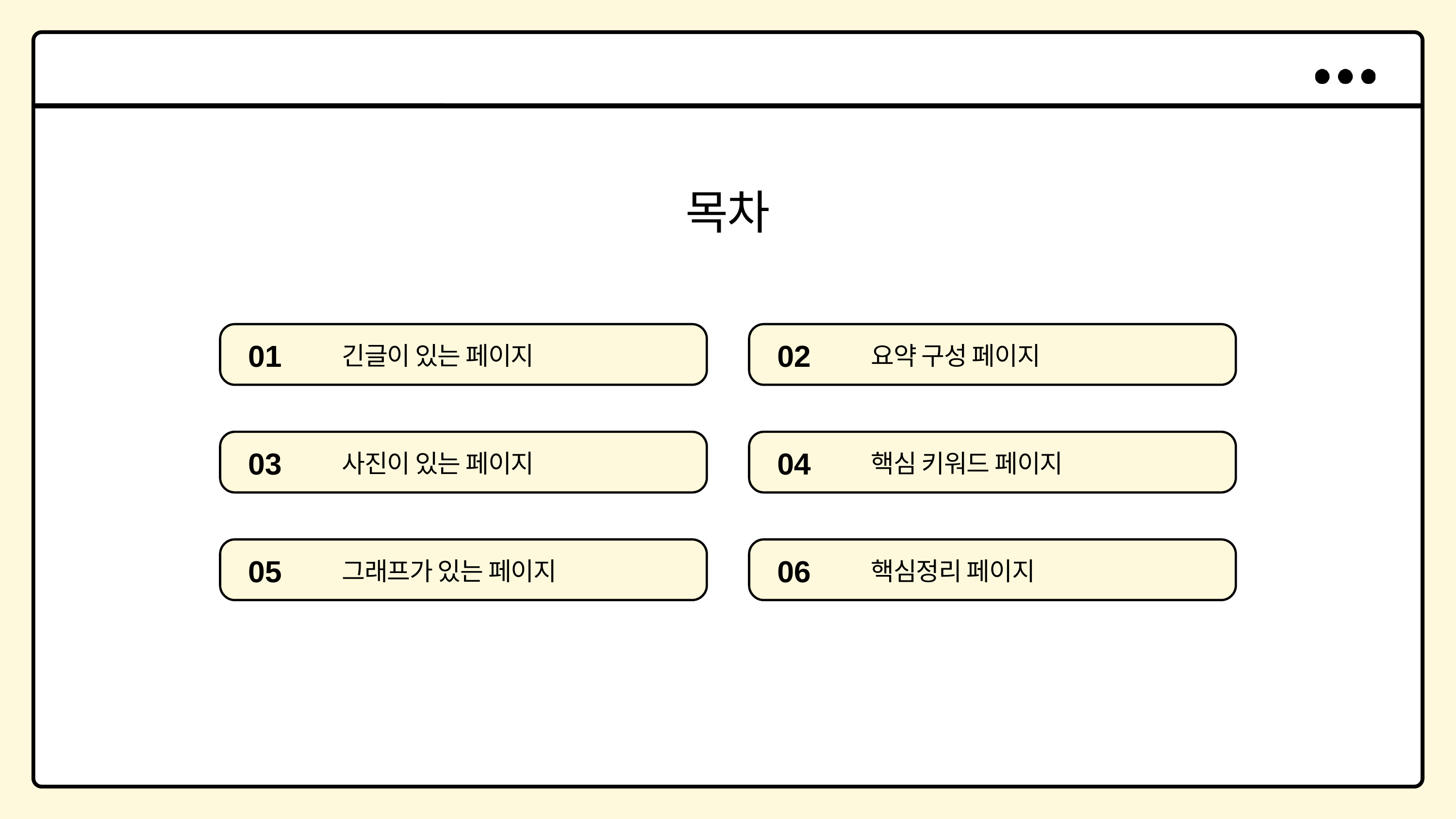

목차

01
02
긴글이 있는 페이지
요약 구성 페이지

03
04
사진이 있는 페이지
핵심 키워드 페이지

05
06
그래프가 있는 페이지
핵심정리 페이지